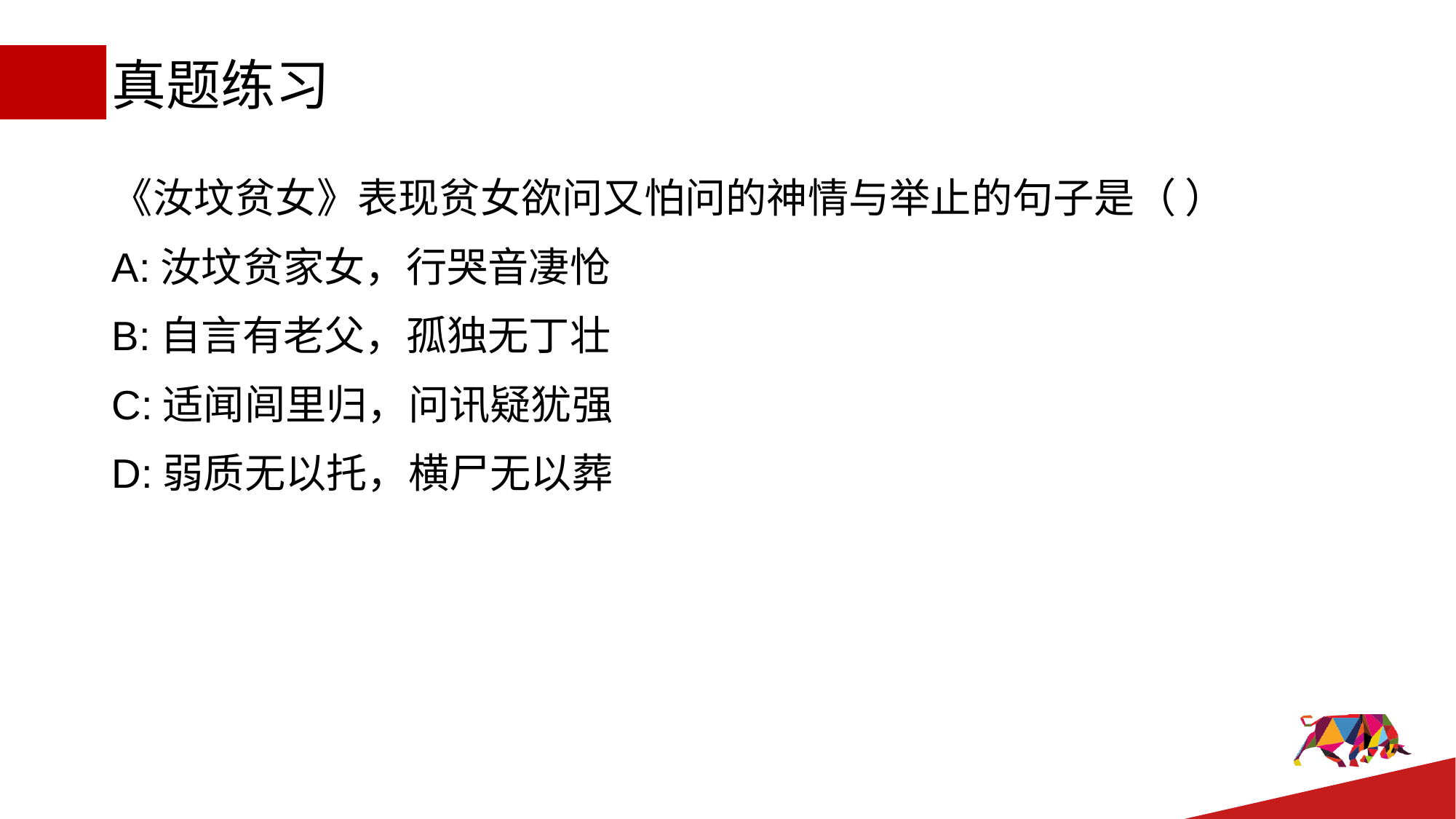

# 真题练习
《汝坟贫女》表现贫女欲问又怕问的神情与举止的句子是（ ）
A:汝坟贫家女，行哭音凄怆
B:自言有老父，孤独无丁壮
C:适闻闾里归，问讯疑犹强
D:弱质无以托，横尸无以葬